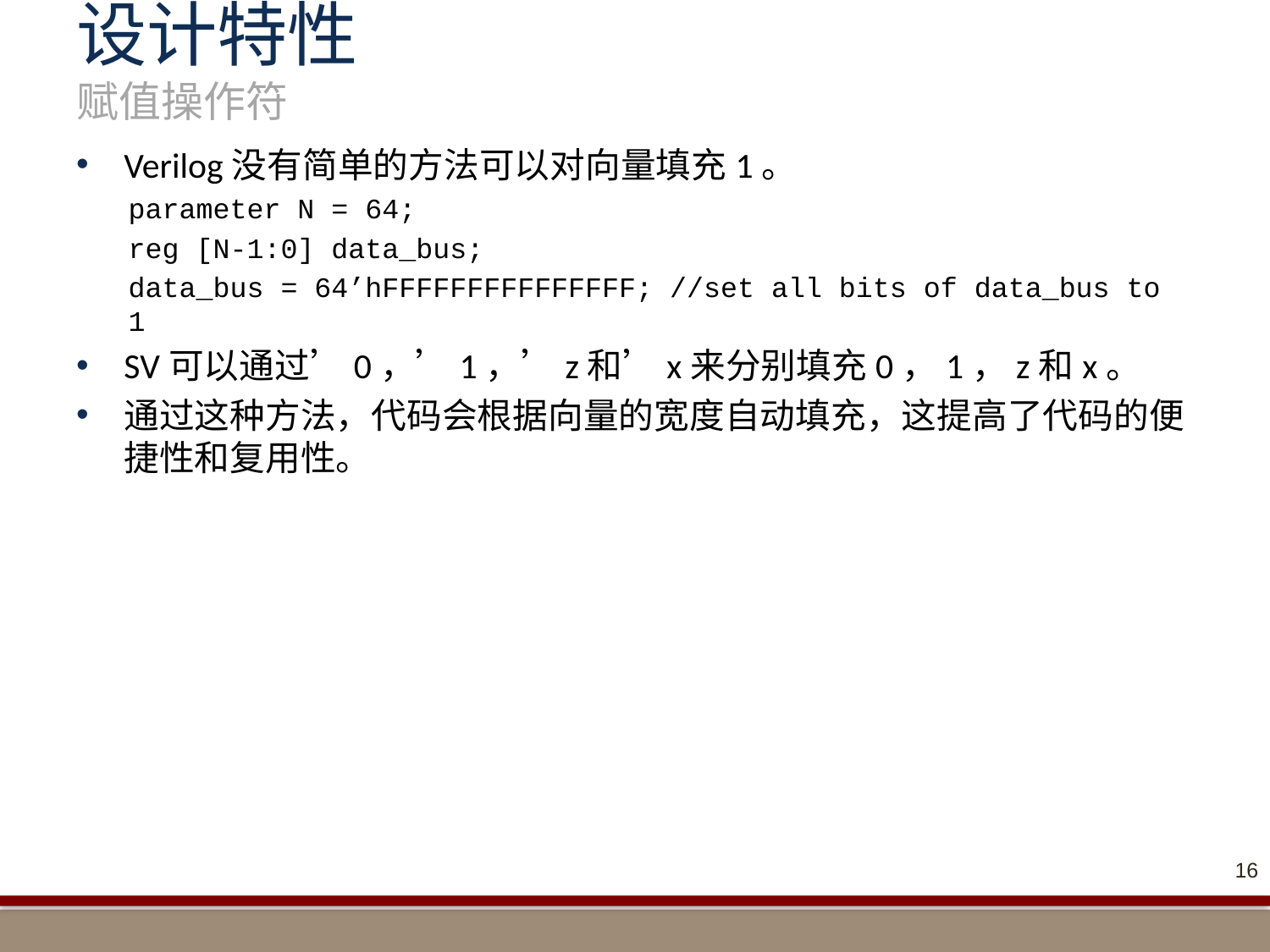

# 设计特性 赋值操作符
Verilog没有简单的方法可以对向量填充1。
parameter N = 64;
reg [N-1:0] data_bus;
data_bus = 64’hFFFFFFFFFFFFFFF; //set all bits of data_bus to 1
SV可以通过’0，’1，’z和’x来分别填充0，1，z和x。
通过这种方法，代码会根据向量的宽度自动填充，这提高了代码的便捷性和复用性。
16